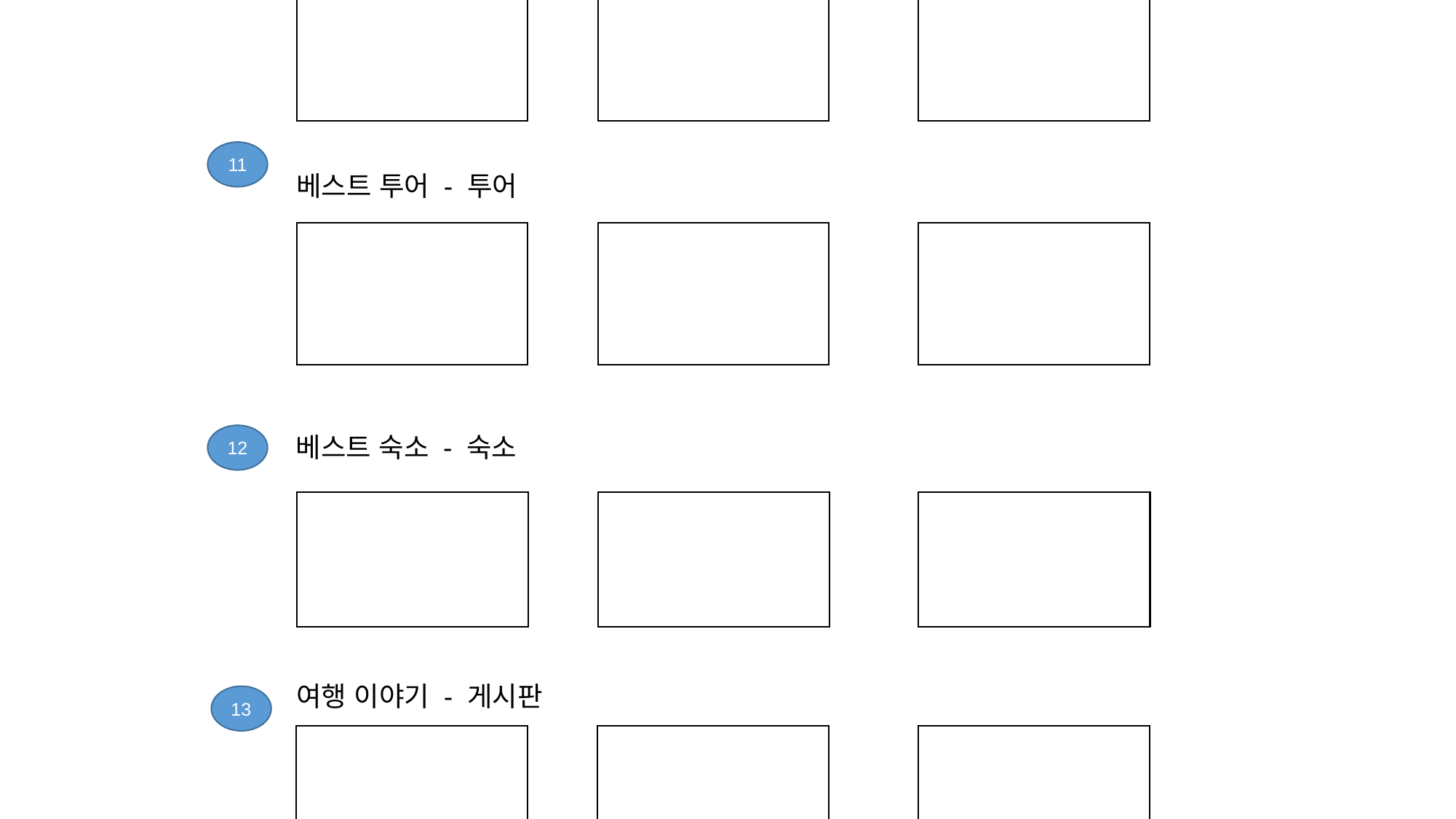

10
지금 가기 좋은 여행지 – 여행지

11
베스트 투어 - 투어

베스트 숙소 - 숙소
12

여행 이야기 - 게시판
13